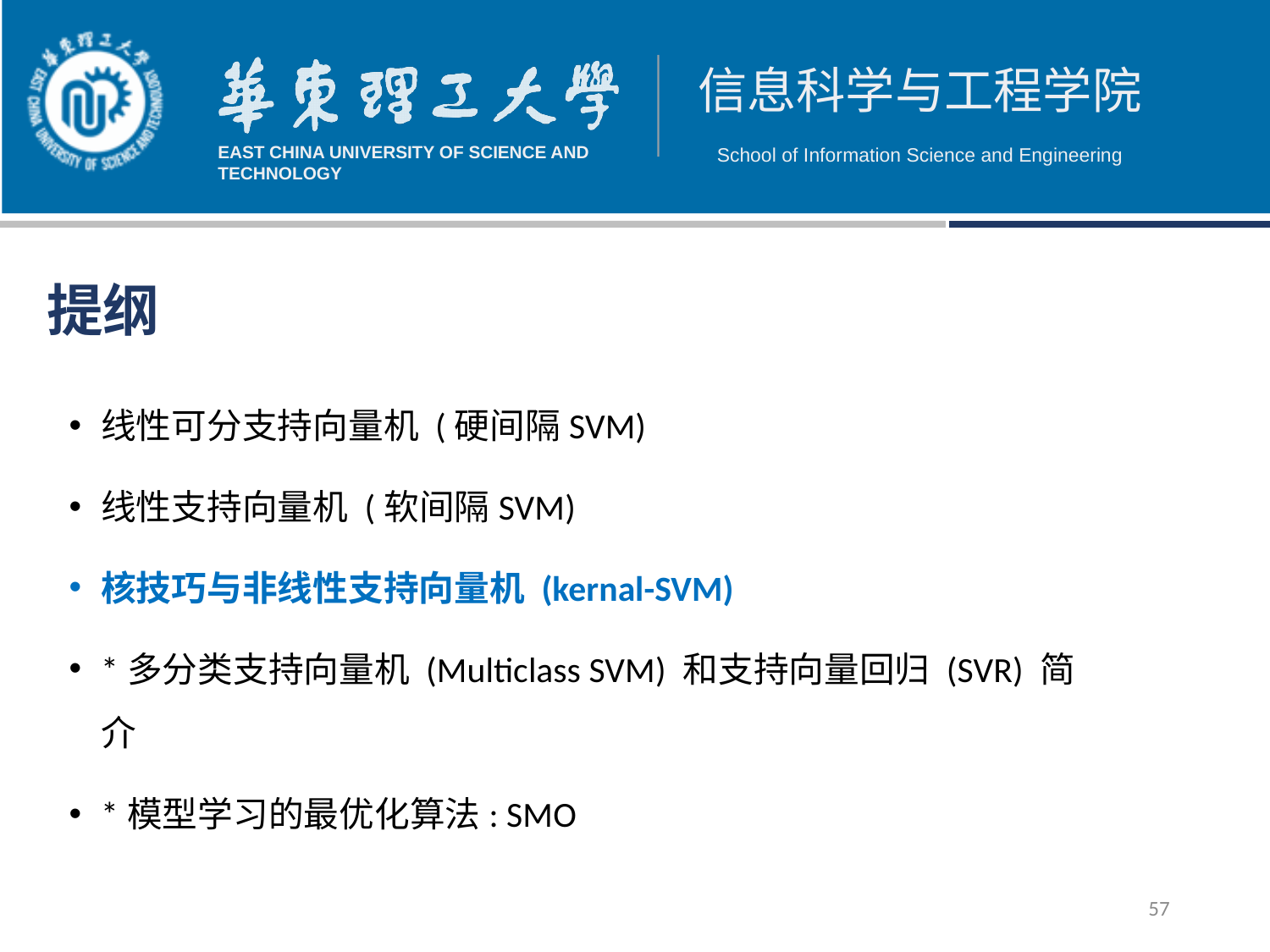

# 提纲
线性可分支持向量机 (硬间隔SVM)
线性支持向量机 (软间隔SVM)
核技巧与非线性支持向量机 (kernal-SVM)
*多分类支持向量机 (Multiclass SVM) 和支持向量回归 (SVR) 简介
*模型学习的最优化算法: SMO
57